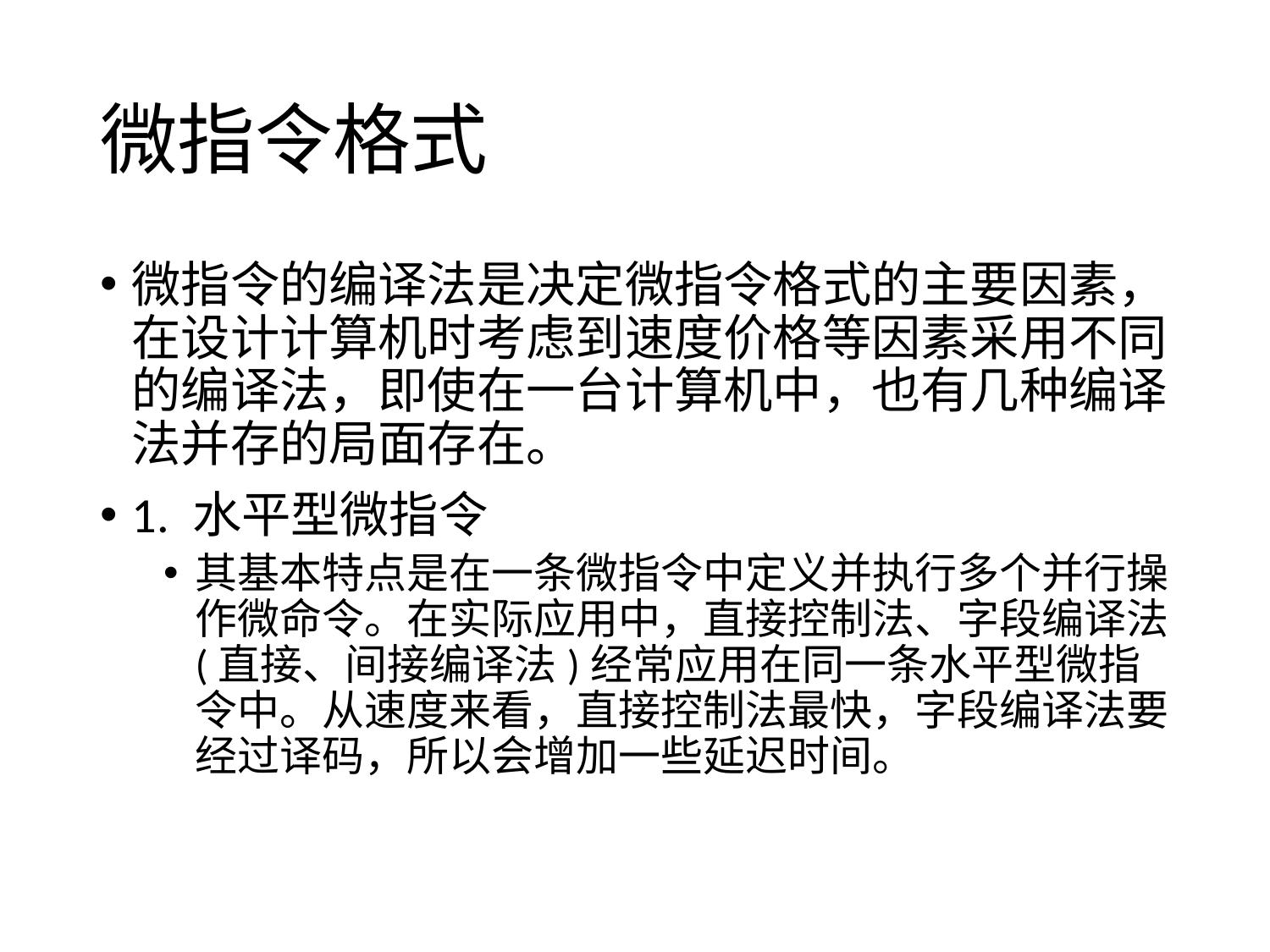

# 微指令格式
微指令的编译法是决定微指令格式的主要因素，在设计计算机时考虑到速度价格等因素采用不同的编译法，即使在一台计算机中，也有几种编译法并存的局面存在。
1. 水平型微指令
其基本特点是在一条微指令中定义并执行多个并行操作微命令。在实际应用中，直接控制法、字段编译法(直接、间接编译法)经常应用在同一条水平型微指令中。从速度来看，直接控制法最快，字段编译法要经过译码，所以会增加一些延迟时间。